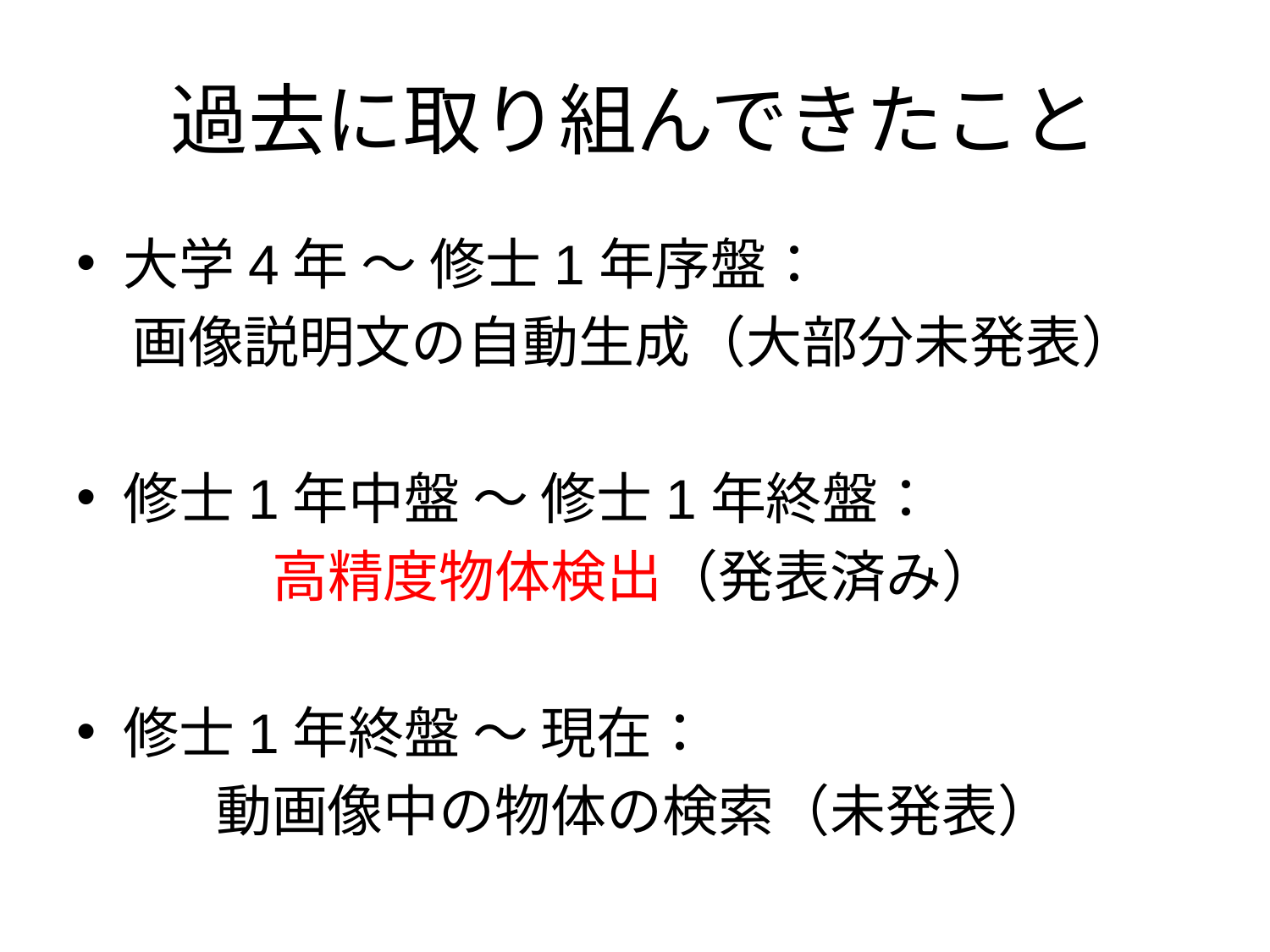

# 過去に取り組んできたこと
大学4年 〜 修士1年序盤：
画像説明文の自動生成（大部分未発表）

修士1年中盤 〜 修士1年終盤：
高精度物体検出（発表済み）

修士1年終盤 〜 現在：
動画像中の物体の検索（未発表）